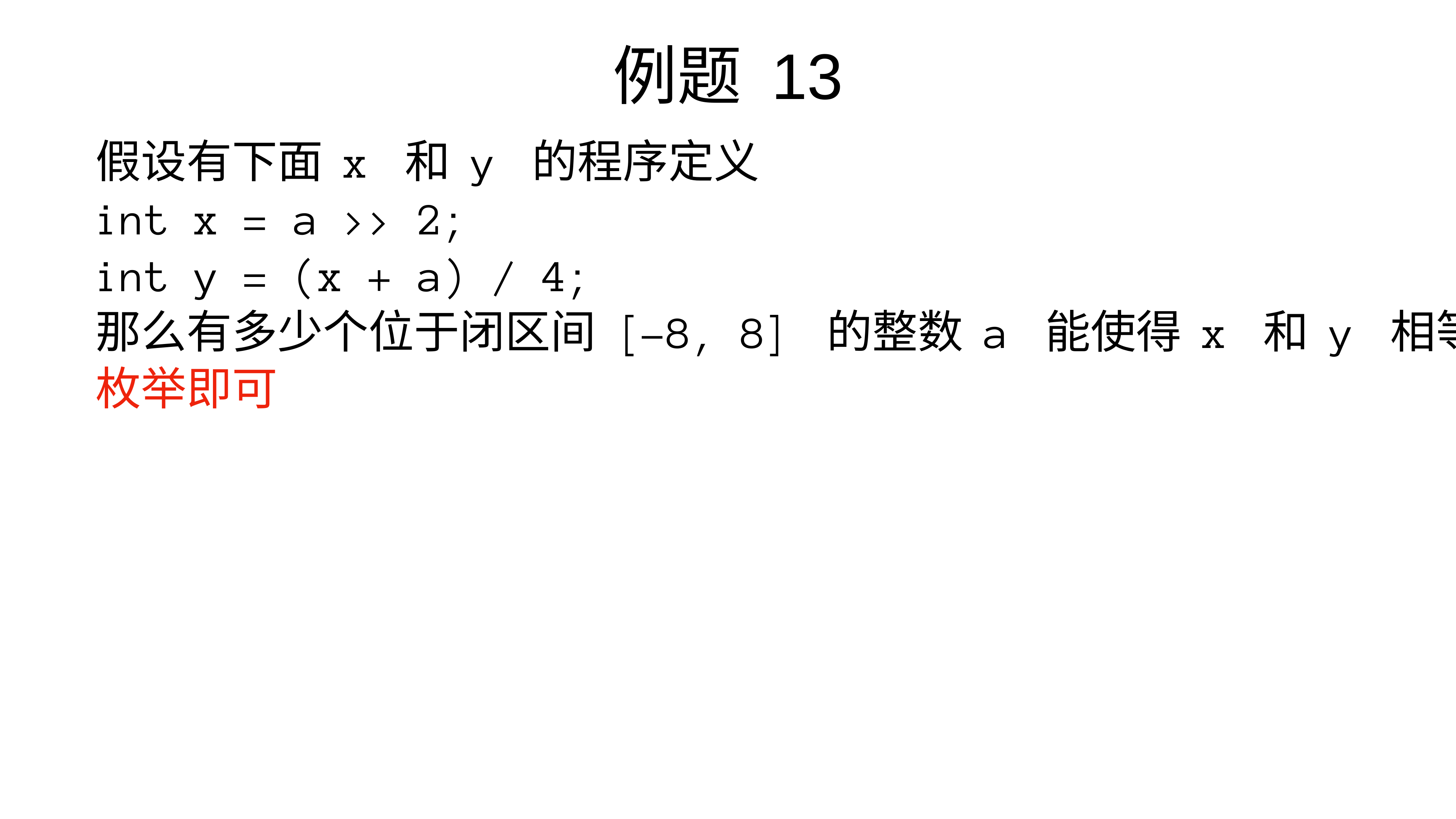

例题 13
假设有下面 x 和 y 的程序定义
int x = a >> 2;
int y = (x + a) / 4;
那么有多少个位于闭区间 [-8, 8] 的整数 a 能使得 x 和 y 相等
枚举即可